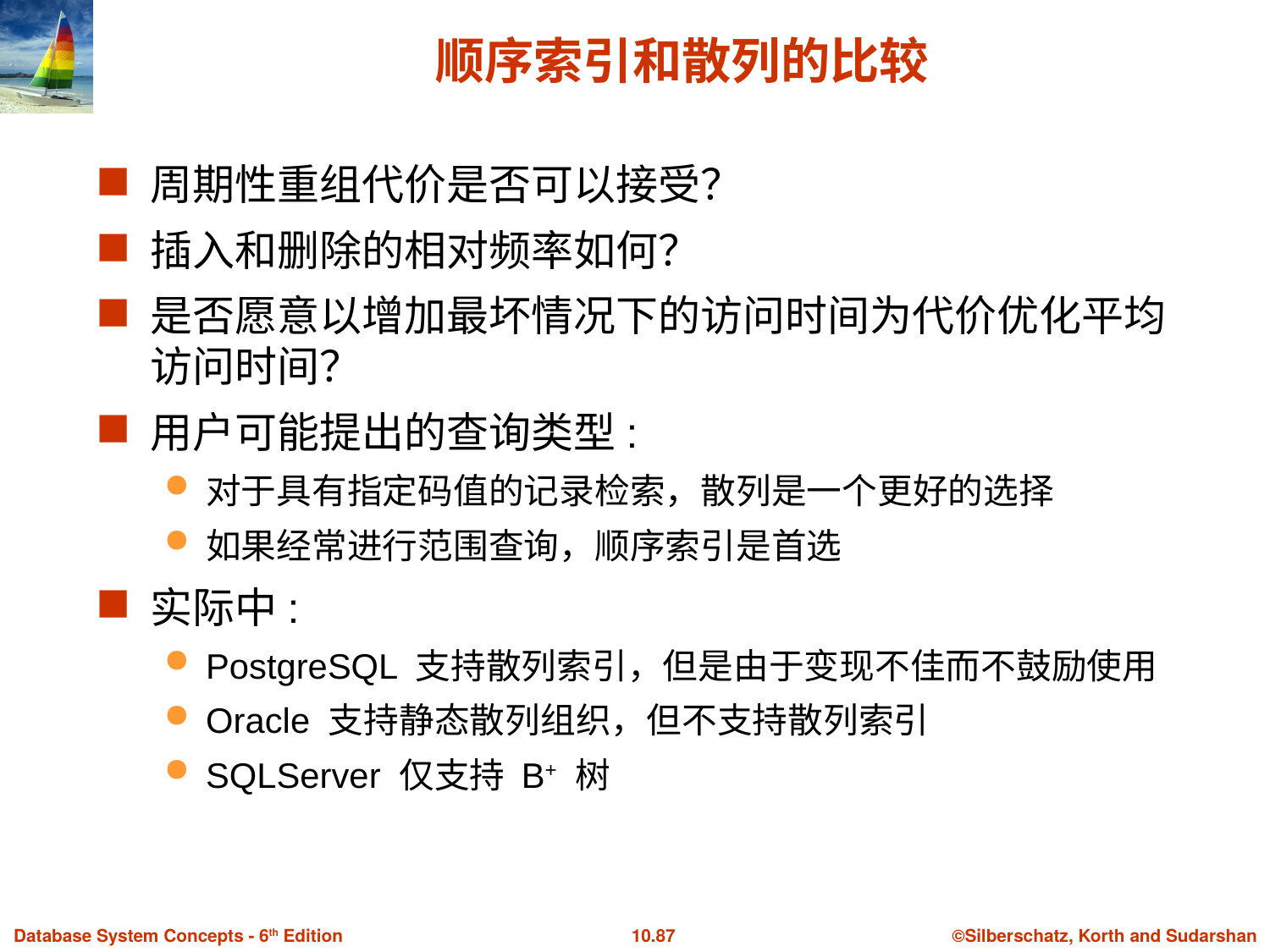

# 顺序索引和散列的比较
周期性重组代价是否可以接受？
插入和删除的相对频率如何？
是否愿意以增加最坏情况下的访问时间为代价优化平均访问时间？
用户可能提出的查询类型:
对于具有指定码值的记录检索，散列是一个更好的选择
如果经常进行范围查询，顺序索引是首选
实际中:
PostgreSQL 支持散列索引，但是由于变现不佳而不鼓励使用
Oracle 支持静态散列组织，但不支持散列索引
SQLServer 仅支持 B+ 树